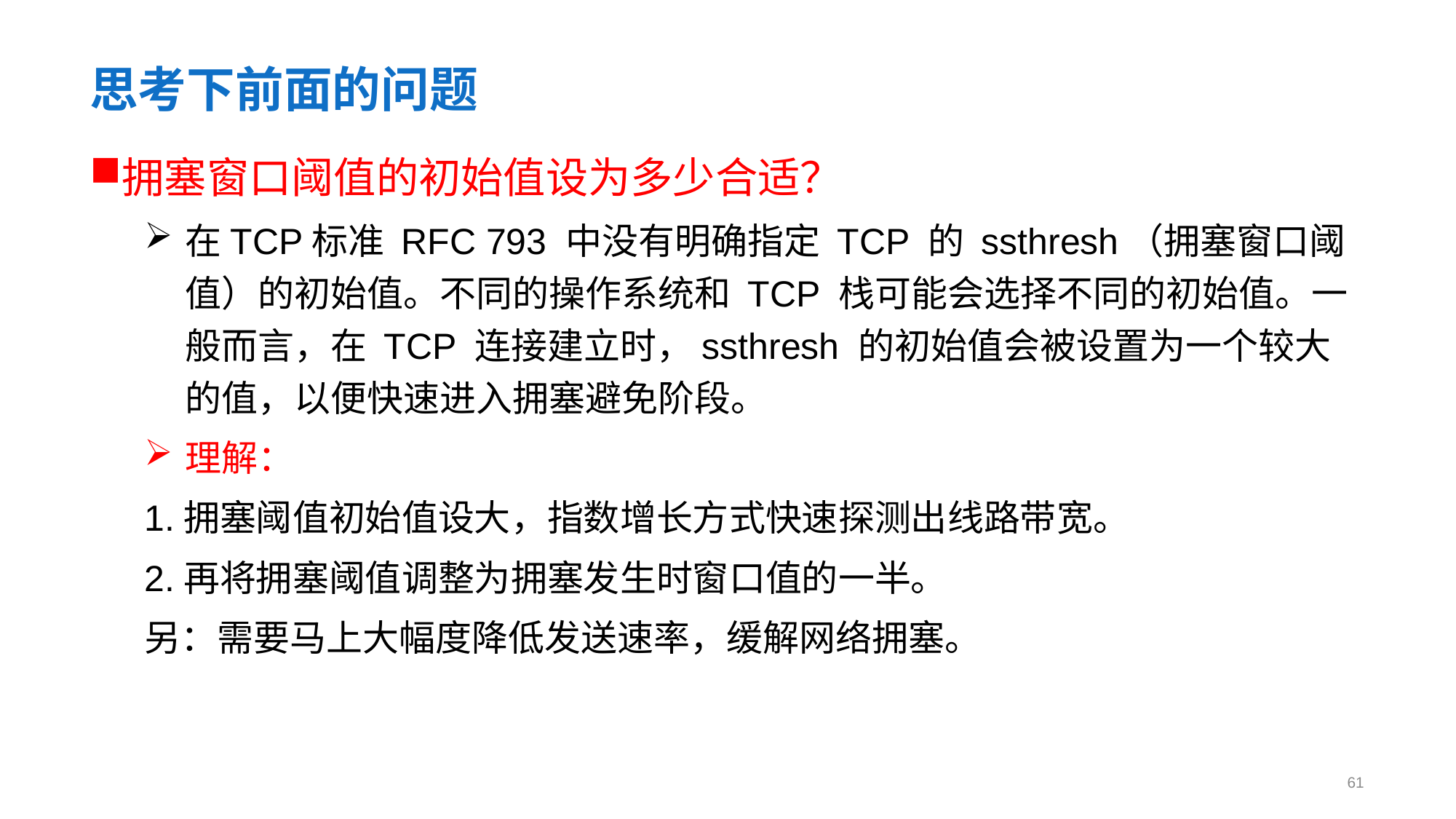

# 思考下前面的问题
拥塞窗口阈值的初始值设为多少合适？
在TCP标准 RFC 793 中没有明确指定 TCP 的 ssthresh（拥塞窗口阈值）的初始值。不同的操作系统和 TCP 栈可能会选择不同的初始值。一般而言，在 TCP 连接建立时，ssthresh 的初始值会被设置为一个较大的值，以便快速进入拥塞避免阶段。
理解：
1.拥塞阈值初始值设大，指数增长方式快速探测出线路带宽。
2.再将拥塞阈值调整为拥塞发生时窗口值的一半。
另：需要马上大幅度降低发送速率，缓解网络拥塞。

61